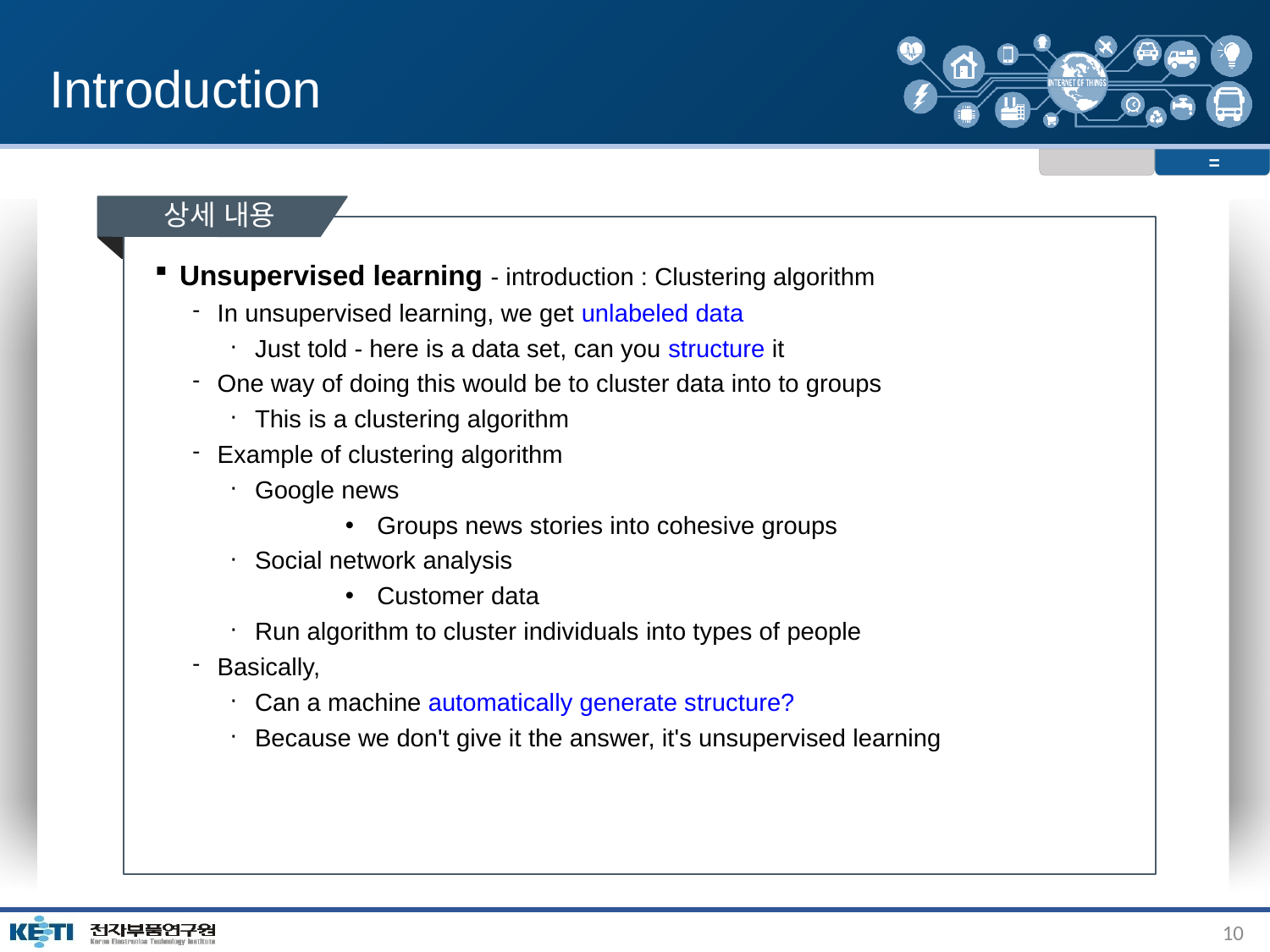

# Introduction
=
상세 내용

Unsupervised learning - introduction : Clustering algorithm
In unsupervised learning, we get unlabeled data
Just told - here is a data set, can you structure it
One way of doing this would be to cluster data into to groups
This is a clustering algorithm
Example of clustering algorithm
Google news
Groups news stories into cohesive groups
Social network analysis
Customer data
Run algorithm to cluster individuals into types of people
Basically,
Can a machine automatically generate structure?
Because we don't give it the answer, it's unsupervised learning

10